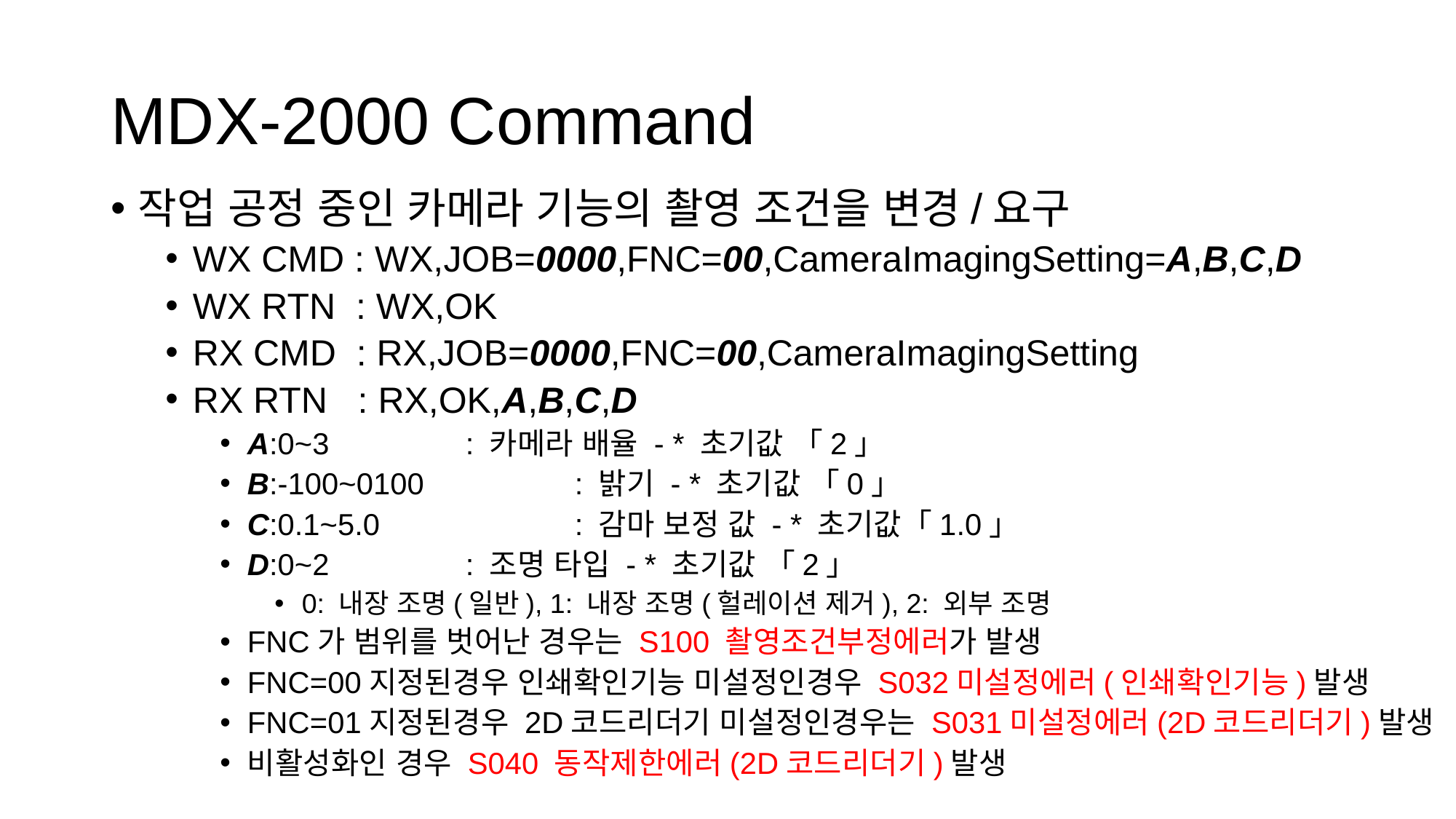

# MDX-2000 Command
작업 공정 중인 카메라 기능의 촬영 조건을 변경/요구
WX CMD : WX,JOB=0000,FNC=00,CameraImagingSetting=A,B,C,D
WX RTN  : WX,OK
RX CMD  : RX,JOB=0000,FNC=00,CameraImagingSetting
RX RTN   : RX,OK,A,B,C,D
A:0~3		: 카메라 배율 - * 초기값 「2」
B:-100~0100		: 밝기 - * 초기값 「0」
C:0.1~5.0		: 감마 보정 값 - * 초기값「1.0」
D:0~2		: 조명 타입 - * 초기값 「2」
0: 내장 조명(일반), 1: 내장 조명(헐레이션 제거), 2: 외부 조명
FNC가 범위를 벗어난 경우는 S100 촬영조건부정에러가 발생
FNC=00지정된경우 인쇄확인기능 미설정인경우 S032미설정에러(인쇄확인기능)발생
FNC=01지정된경우 2D코드리더기 미설정인경우는 S031미설정에러(2D코드리더기)발생
비활성화인 경우 S040 동작제한에러(2D코드리더기)발생